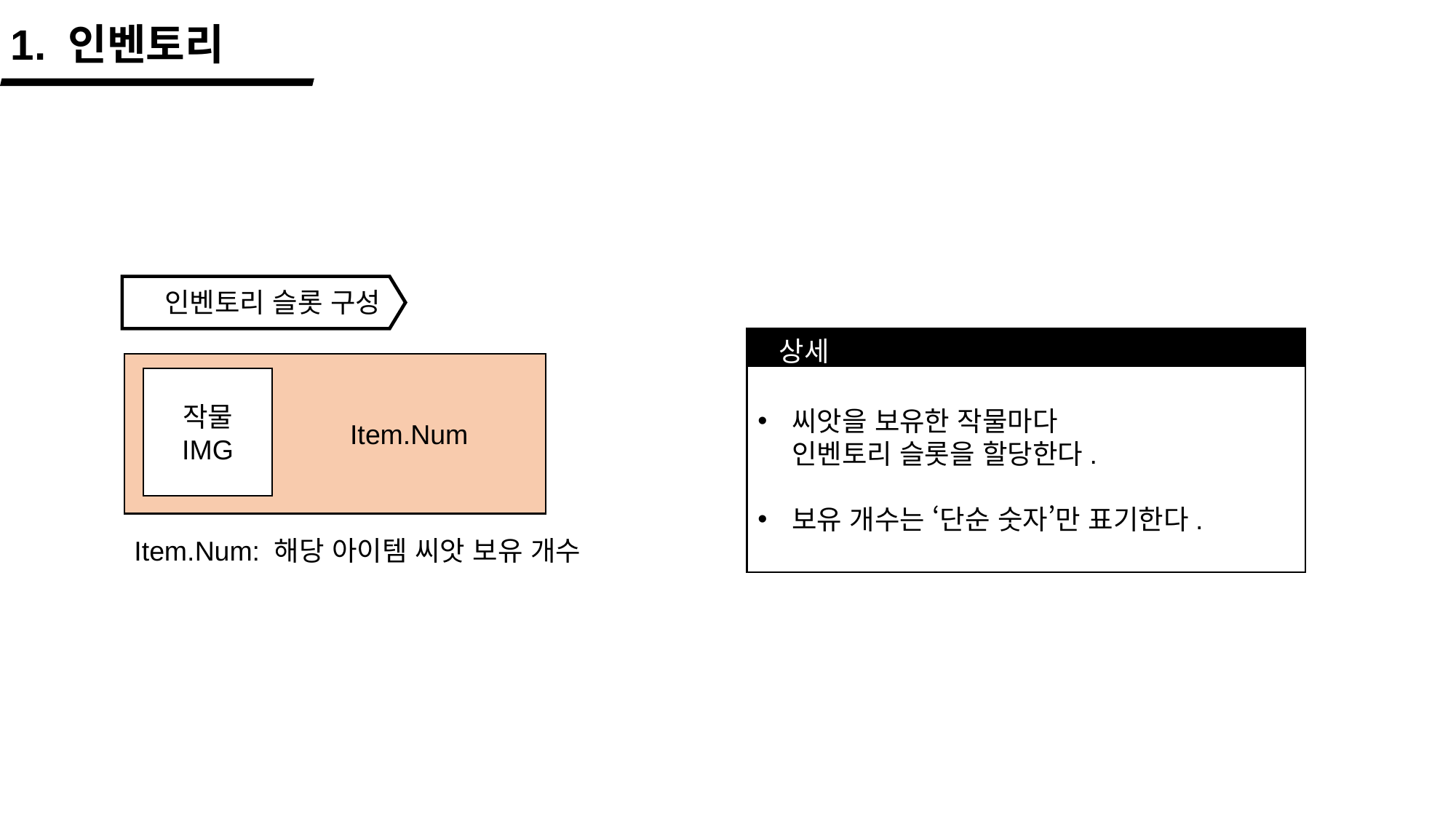

1. 인벤토리

인벤토리 슬롯 구성
상세

씨앗을 보유한 작물마다
인벤토리 슬롯을 할당한다.

보유 개수는 ‘단순 숫자’만 표기한다.

작물 IMG
Item.Num
Item.Num: 해당 아이템 씨앗 보유 개수